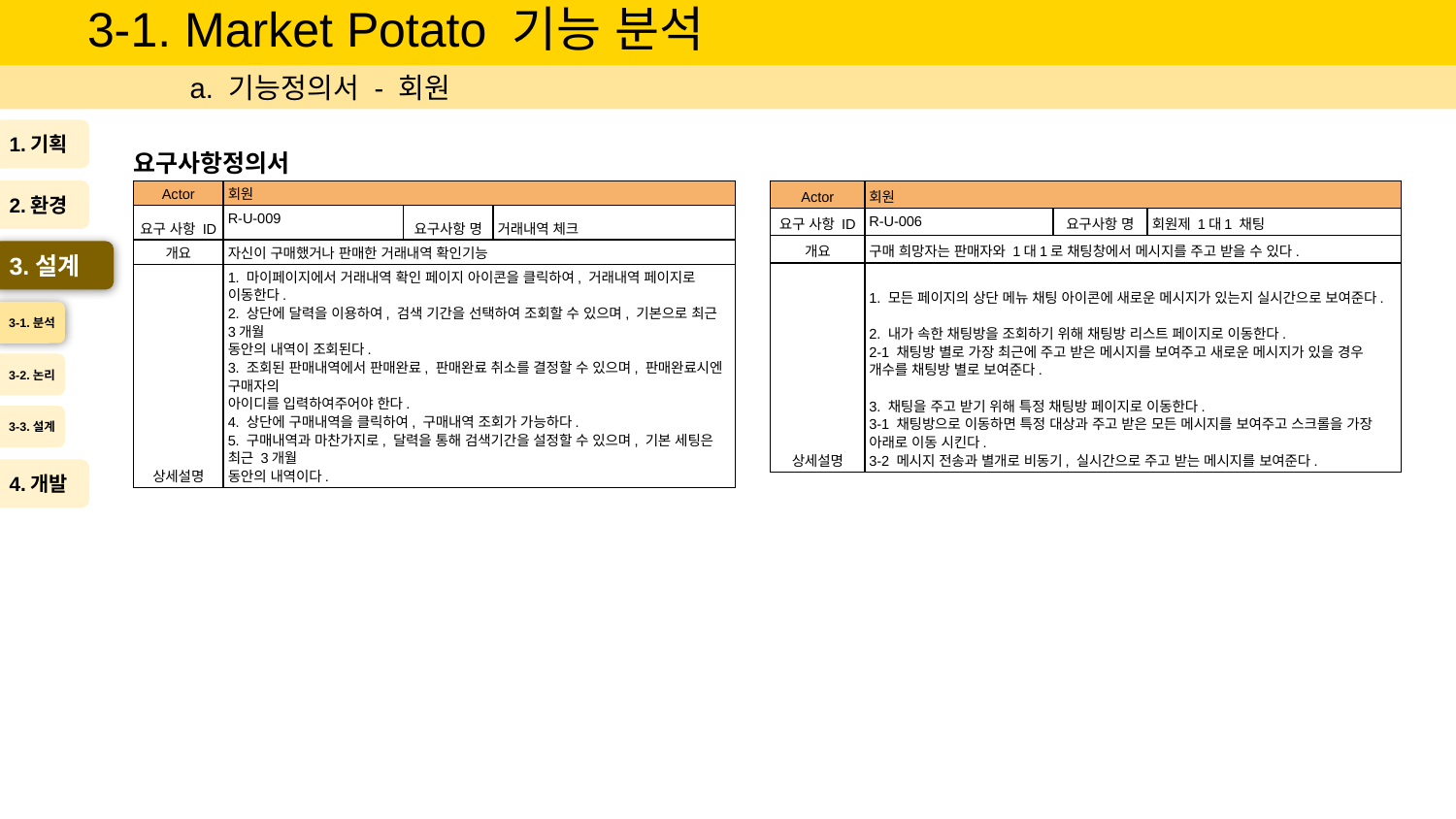

# 3-1. Market Potato 기능 분석
a. 기능정의서 - 회원
1.기획
요구사항정의서
2.환경
| Actor | 회원 |  |  |
| --- | --- | --- | --- |
| 요구 사항 ID | R-U-009 | 요구사항 명 | 거래내역 체크 |
| 개요 | 자신이 구매했거나 판매한 거래내역 확인기능 |  |  |
| 상세설명 | 1. 마이페이지에서 거래내역 확인 페이지 아이콘을 클릭하여, 거래내역 페이지로 이동한다. 2. 상단에 달력을 이용하여, 검색 기간을 선택하여 조회할 수 있으며, 기본으로 최근 3개월 동안의 내역이 조회된다. 3. 조회된 판매내역에서 판매완료, 판매완료 취소를 결정할 수 있으며, 판매완료시엔 구매자의 아이디를 입력하여주어야 한다. 4. 상단에 구매내역을 클릭하여, 구매내역 조회가 가능하다. 5. 구매내역과 마찬가지로, 달력을 통해 검색기간을 설정할 수 있으며, 기본 세팅은 최근 3개월 동안의 내역이다. |  |  |
| Actor | 회원 |  |  |
| --- | --- | --- | --- |
| 요구 사항 ID | R-U-006 | 요구사항 명 | 회원제 1대1 채팅 |
| 개요 | 구매 희망자는 판매자와 1대1로 채팅창에서 메시지를 주고 받을 수 있다. |  |  |
| 상세설명 | 1. 모든 페이지의 상단 메뉴 채팅 아이콘에 새로운 메시지가 있는지 실시간으로 보여준다. 2. 내가 속한 채팅방을 조회하기 위해 채팅방 리스트 페이지로 이동한다. 2-1 채팅방 별로 가장 최근에 주고 받은 메시지를 보여주고 새로운 메시지가 있을 경우 개수를 채팅방 별로 보여준다. 3. 채팅을 주고 받기 위해 특정 채팅방 페이지로 이동한다. 3-1 채팅방으로 이동하면 특정 대상과 주고 받은 모든 메시지를 보여주고 스크롤을 가장 아래로 이동 시킨다. 3-2 메시지 전송과 별개로 비동기, 실시간으로 주고 받는 메시지를 보여준다. |  |  |
3.설계
3-1.분석
3-2.논리
3-3.설계
4.개발